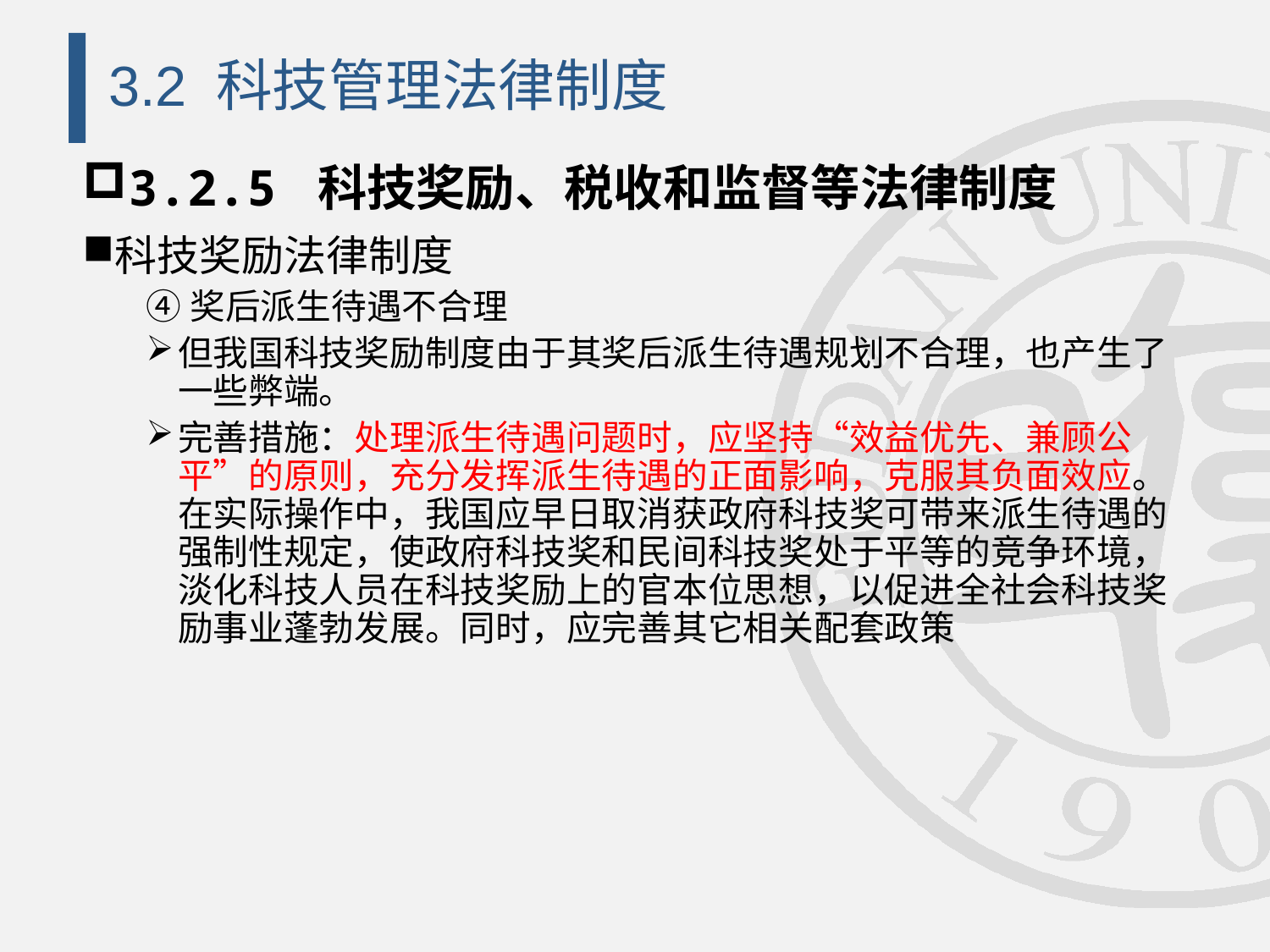

# 3.2 科技管理法律制度
3.2.5 科技奖励、税收和监督等法律制度
科技奖励法律制度
④奖后派生待遇不合理
但我国科技奖励制度由于其奖后派生待遇规划不合理，也产生了一些弊端。
完善措施：处理派生待遇问题时，应坚持“效益优先、兼顾公平”的原则，充分发挥派生待遇的正面影响，克服其负面效应。在实际操作中，我国应早日取消获政府科技奖可带来派生待遇的强制性规定，使政府科技奖和民间科技奖处于平等的竞争环境，淡化科技人员在科技奖励上的官本位思想，以促进全社会科技奖励事业蓬勃发展。同时，应完善其它相关配套政策